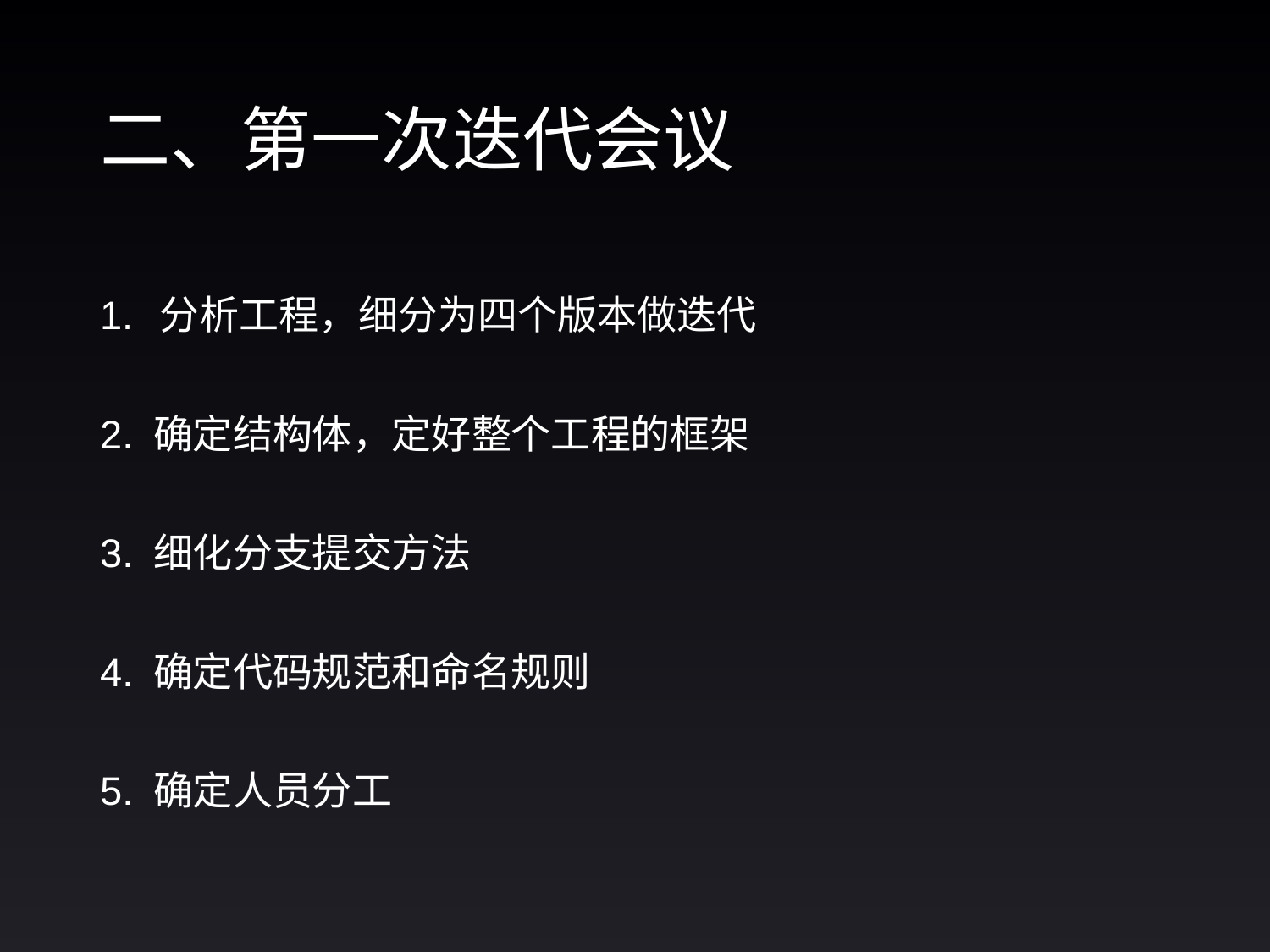

# 二、第一次迭代会议

分析工程，细分为四个版本做迭代

2. 确定结构体，定好整个工程的框架

3. 细化分支提交方法

4. 确定代码规范和命名规则

5. 确定人员分工